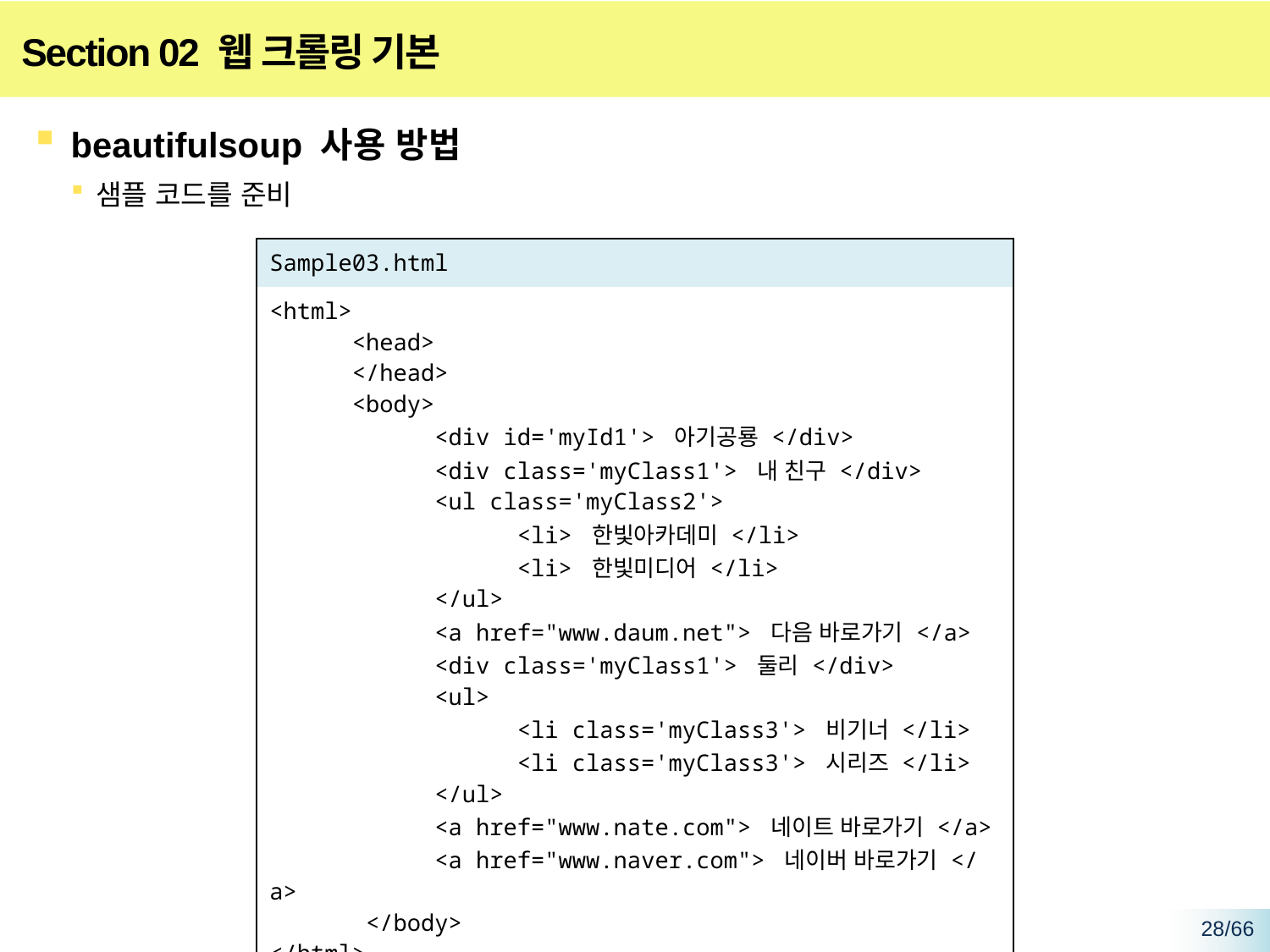

# Section 02 웹 크롤링 기본
beautifulsoup 사용 방법
샘플 코드를 준비
| Sample03.html |
| --- |
| <html> <head> </head> <body> <div id='myId1'> 아기공룡 </div> <div class='myClass1'> 내 친구 </div> <ul class='myClass2'> <li> 한빛아카데미 </li> <li> 한빛미디어 </li> </ul> <a href="www.daum.net"> 다음 바로가기 </a> <div class='myClass1'> 둘리 </div> <ul> <li class='myClass3'> 비기너 </li> <li class='myClass3'> 시리즈 </li> </ul> <a href="www.nate.com"> 네이트 바로가기 </a> <a href="www.naver.com"> 네이버 바로가기 </a> </body> </html> |